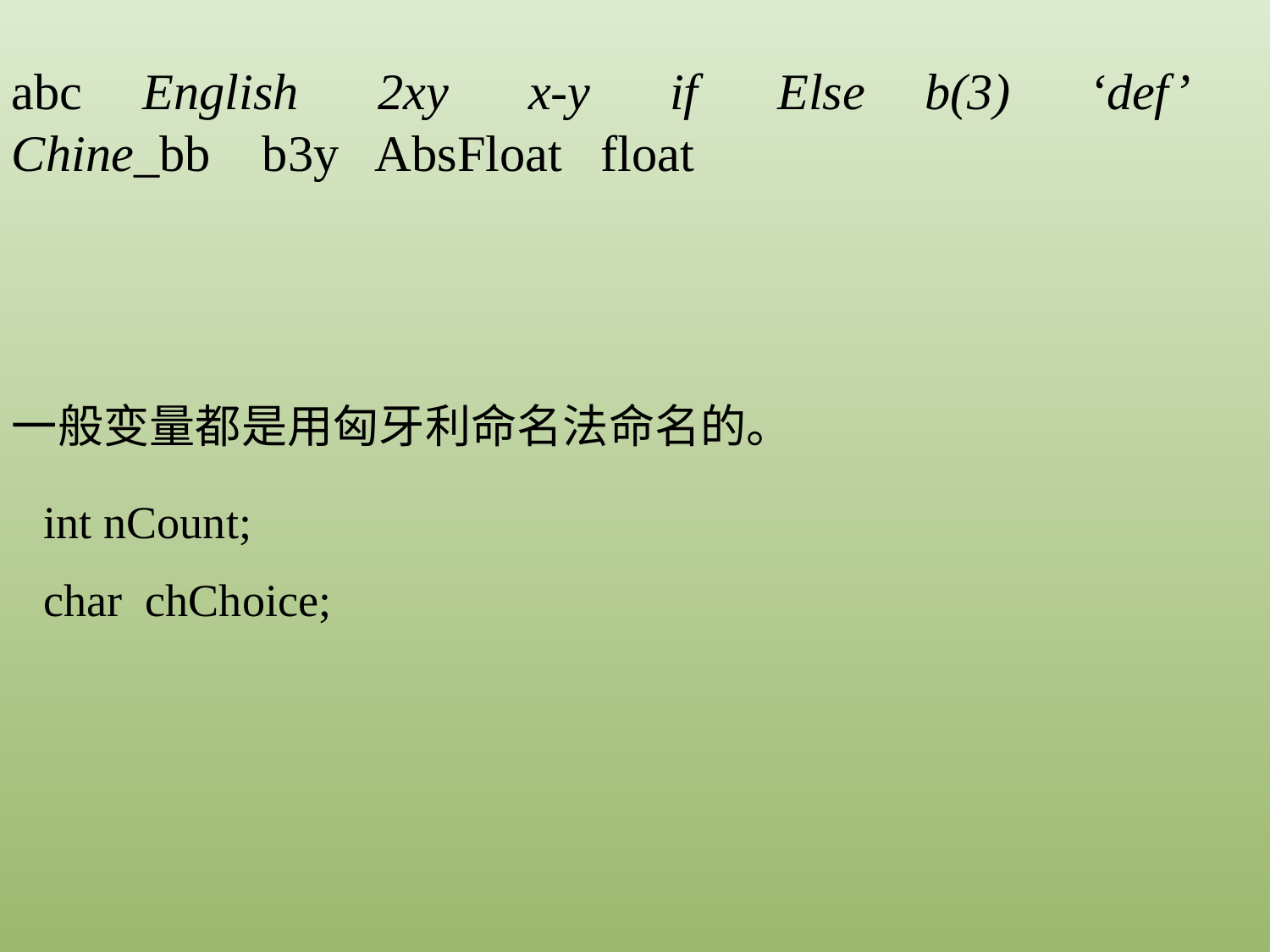

abc   English    2xy    x-y    if    Else   b(3)    ‘def’   Chine_bb    b3y   AbsFloat   float
一般变量都是用匈牙利命名法命名的。
int nCount;
char  chChoice;
26